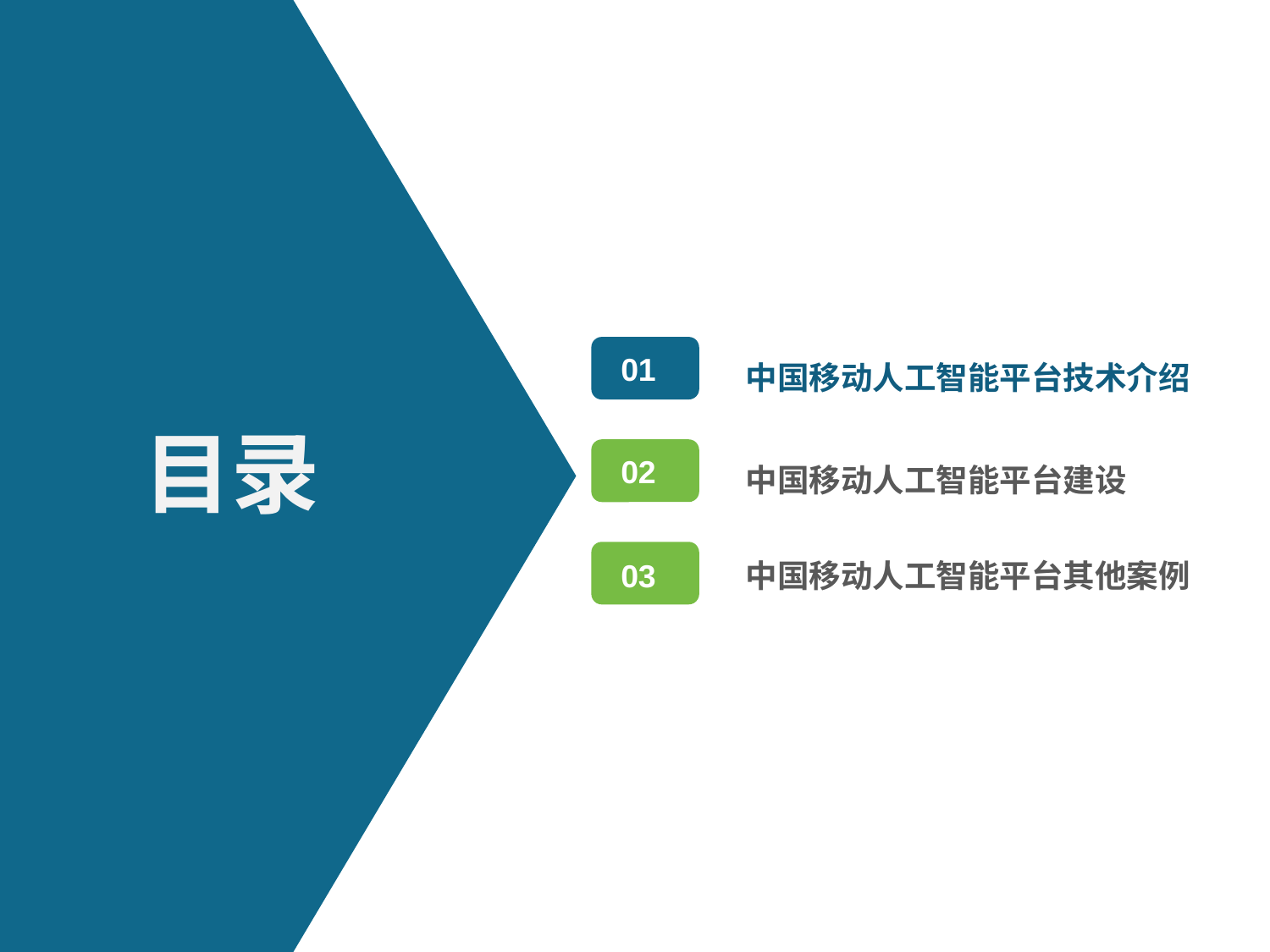

01
中国移动人工智能平台技术介绍

目录
02
中国移动人工智能平台建设

03
中国移动人工智能平台其他案例